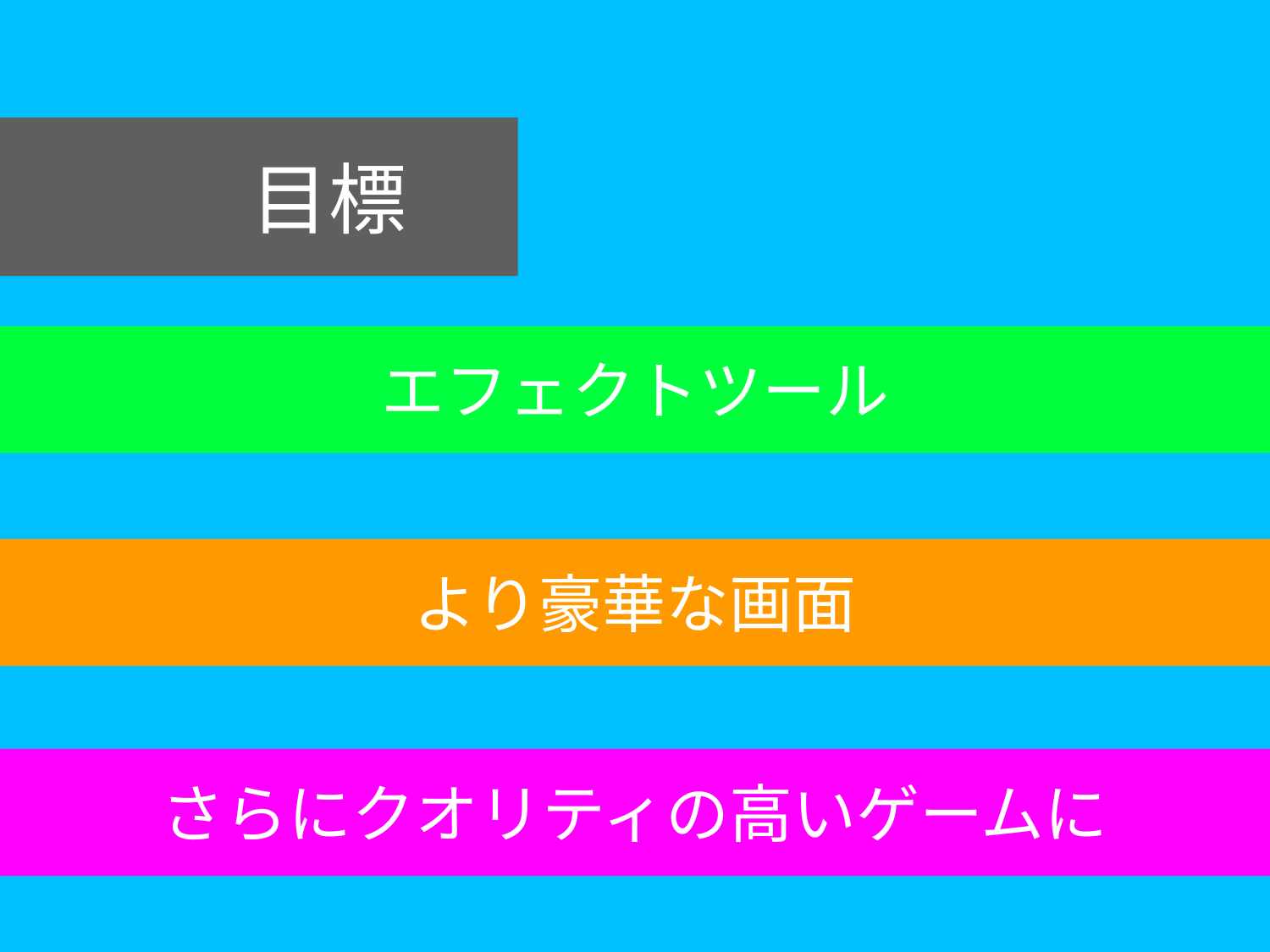

# 目標

エフェクトツール

より豪華な画面

さらにクオリティの高いゲームに